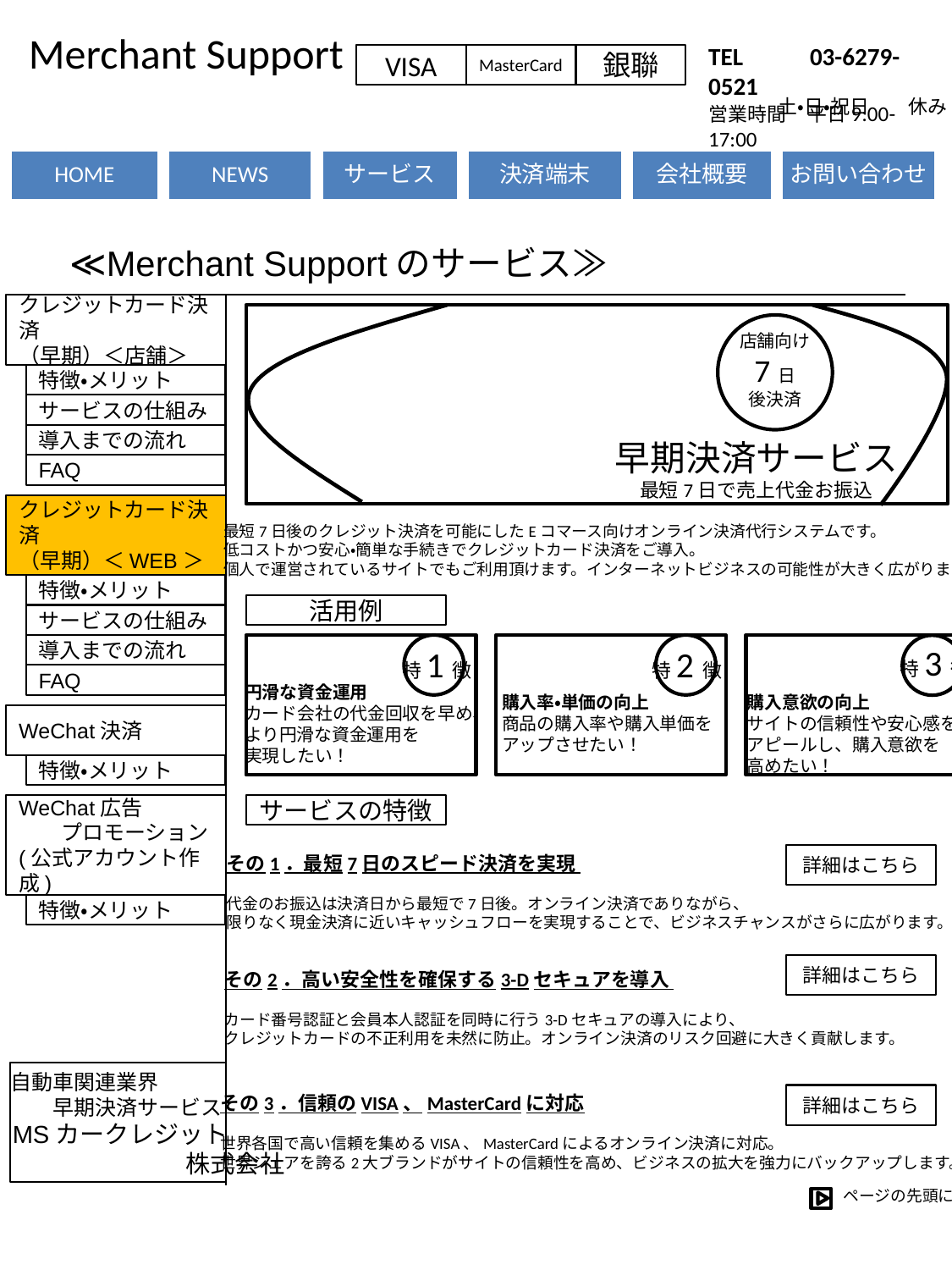

Merchant Support
Eコマース
TOP
TEL 　　03-6279-0521
営業時間　平日9:00-17:00

VISA
MasterCard
銀聯
土・日・祝日　　休み
HOME
NEWS
サービス
決済端末
会社概要
お問い合わせ
≪Merchant Supportのサービス≫
クレジットカード決済
（早期）＜店舗＞

店舗向け
7日
後決済
特徴・メリット
サービスの仕組み
導入までの流れ
早期決済サービス
最短7日で売上代金お振込
FAQ
クレジットカード決済
（早期）＜WEB＞
最短7日後のクレジット決済を可能にしたEコマース向けオンライン決済代行システムです。
低コストかつ安心・簡単な手続きでクレジットカード決済をご導入。
個人で運営されているサイトでもご利用頂けます。インターネットビジネスの可能性が大きく広がります。
特徴・メリット
活用例
サービスの仕組み
特3徴
導入までの流れ

特1徴
特2徴
FAQ
円滑な資金運用
カード会社の代金回収を早め、
より円滑な資金運用を
実現したい！
購入率・単価の向上
商品の購入率や購入単価を
アップさせたい！
購入意欲の向上
サイトの信頼性や安心感を
アピールし、購入意欲を
高めたい！
WeChat決済
特徴・メリット
WeChat広告
        プロモーション
(公式アカウント作成)
サービスの特徴
その1．最短7日のスピード決済を実現

代金のお振込は決済日から最短で7日後。オンライン決済でありながら、
限りなく現金決済に近いキャッシュフローを実現することで、ビジネスチャンスがさらに広がります。
詳細はこちら
特徴・メリット
詳細はこちら
その2．高い安全性を確保する3-Dセキュアを導入

カード番号認証と会員本人認証を同時に行う3-Dセキュアの導入により、
クレジットカードの不正利用を未然に防止。オンライン決済のリスク回避に大きく貢献します。
自動車関連業界
　　早期決済サービス

MSカークレジット
　　　　　　　株式会社
その3．信頼のVISA、MasterCardに対応

世界各国で高い信頼を集めるVISA、MasterCardによるオンライン決済に対応。
世界シェアを誇る2大ブランドがサイトの信頼性を高め、ビジネスの拡大を強力にバックアップします。
詳細はこちら
ページの先頭に戻る